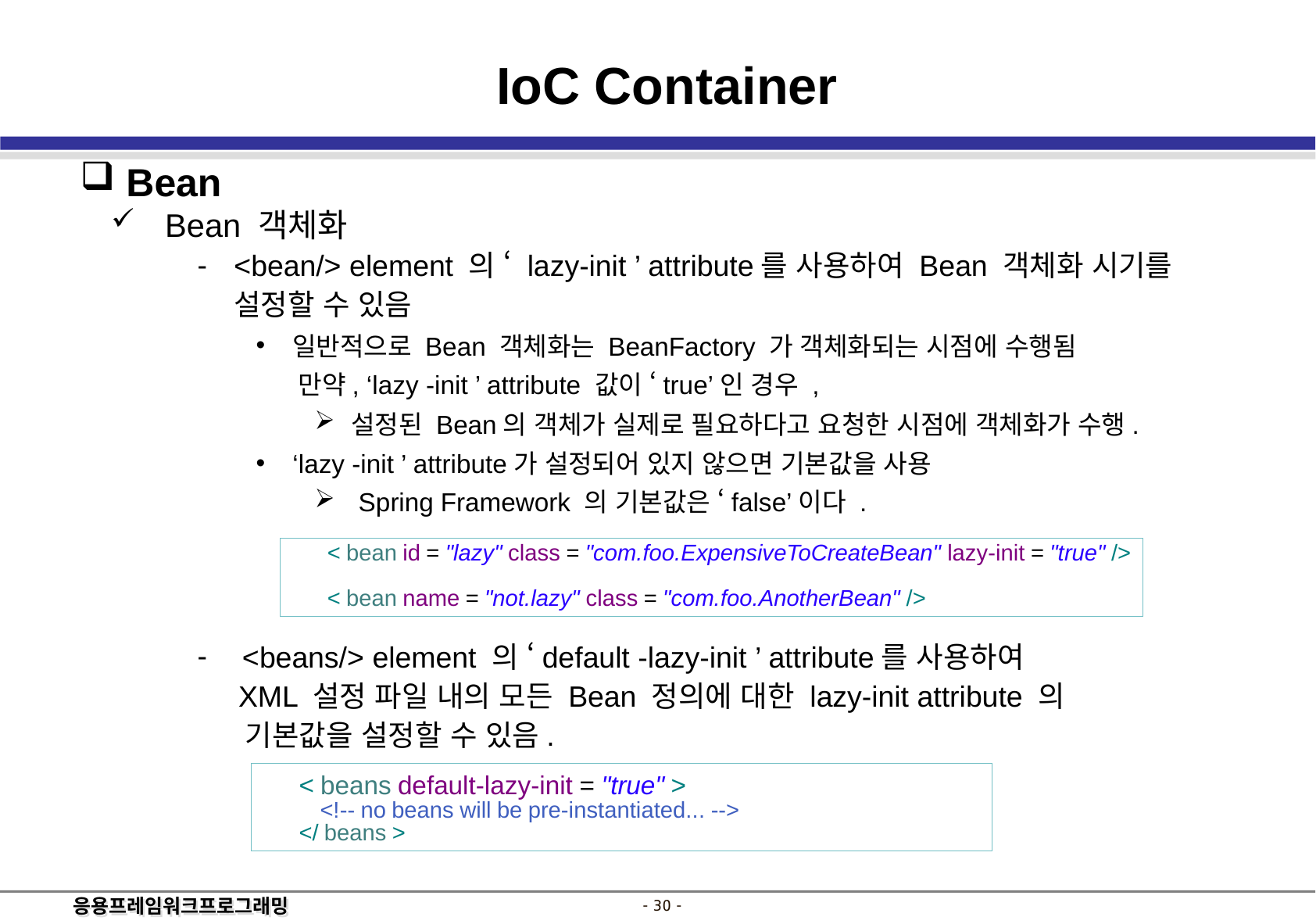

IoC Container
 Bean
   Bean 객체화
<bean/> element 의 ‘ lazy-init ’ attribute를 사용하여 Bean 객체화 시기를 설정할 수 있음
일반적으로 Bean 객체화는 BeanFactory 가 객체화되는 시점에 수행됨
     만약, ‘lazy -init ’ attribute 값이 ‘true’인 경우 ,
설정된 Bean의 객체가 실제로 필요하다고 요청한 시점에 객체화가 수행.
‘lazy -init ’ attribute가 설정되어 있지 않으면 기본값을 사용
 Spring Framework 의 기본값은 ‘false’이다 .

 <beans/> element 의 ‘default -lazy-init ’ attribute를 사용하여
     XML 설정 파일 내의 모든 Bean 정의에 대한 lazy-init attribute 의
     기본값을 설정할 수 있음.

		< bean id = "lazy" class = "com.foo.ExpensiveToCreateBean" lazy-init = "true" />

		< bean name = "not.lazy" class = "com.foo.AnotherBean" />
		< beans default-lazy-init = "true" >
			<!-- no beans will be pre-instantiated... -->
		</ beans >
- 30 -